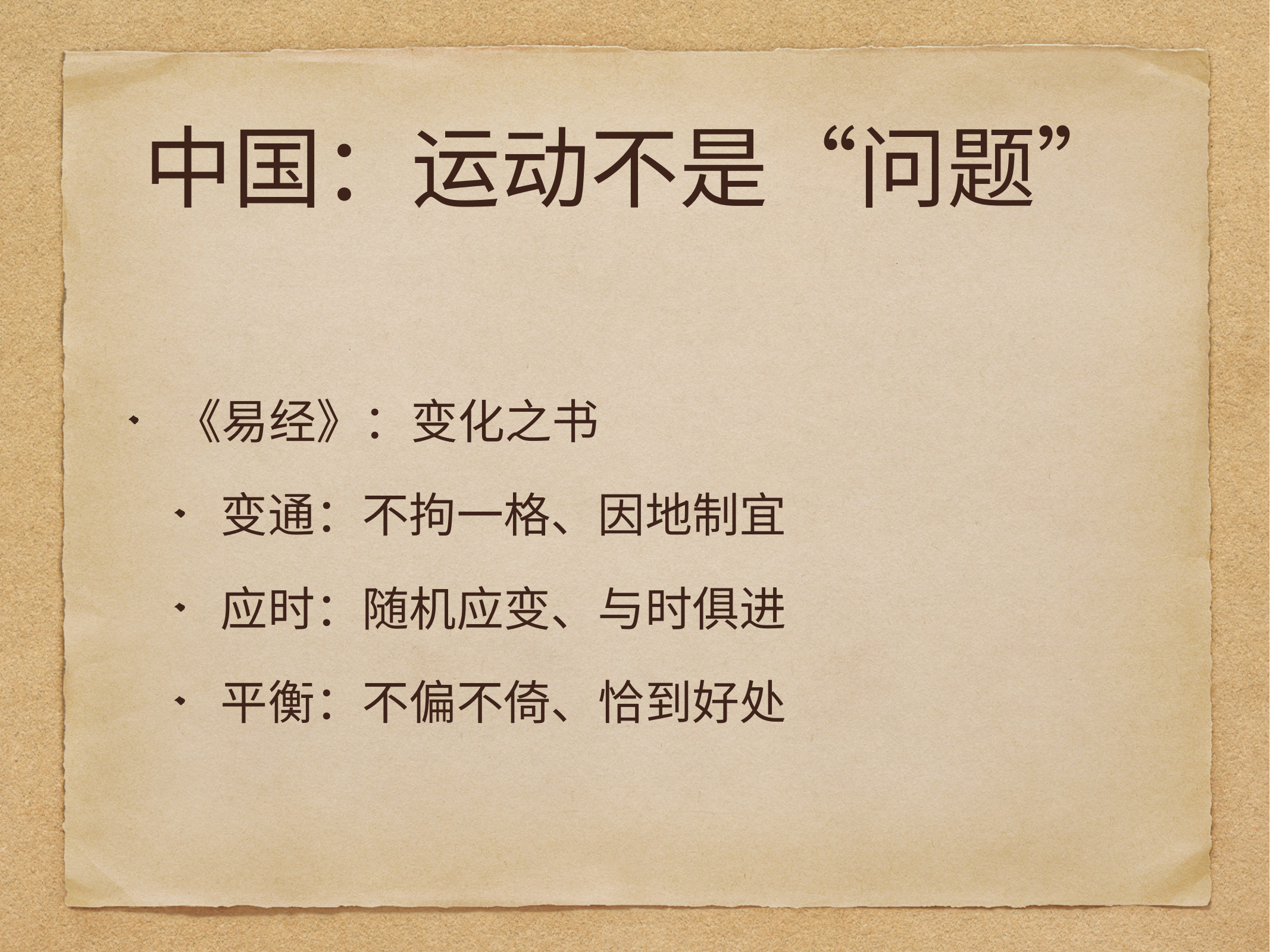

# 中国：运动不是“问题”
《易经》：变化之书
变通：不拘一格、因地制宜
应时：随机应变、与时俱进
平衡：不偏不倚、恰到好处